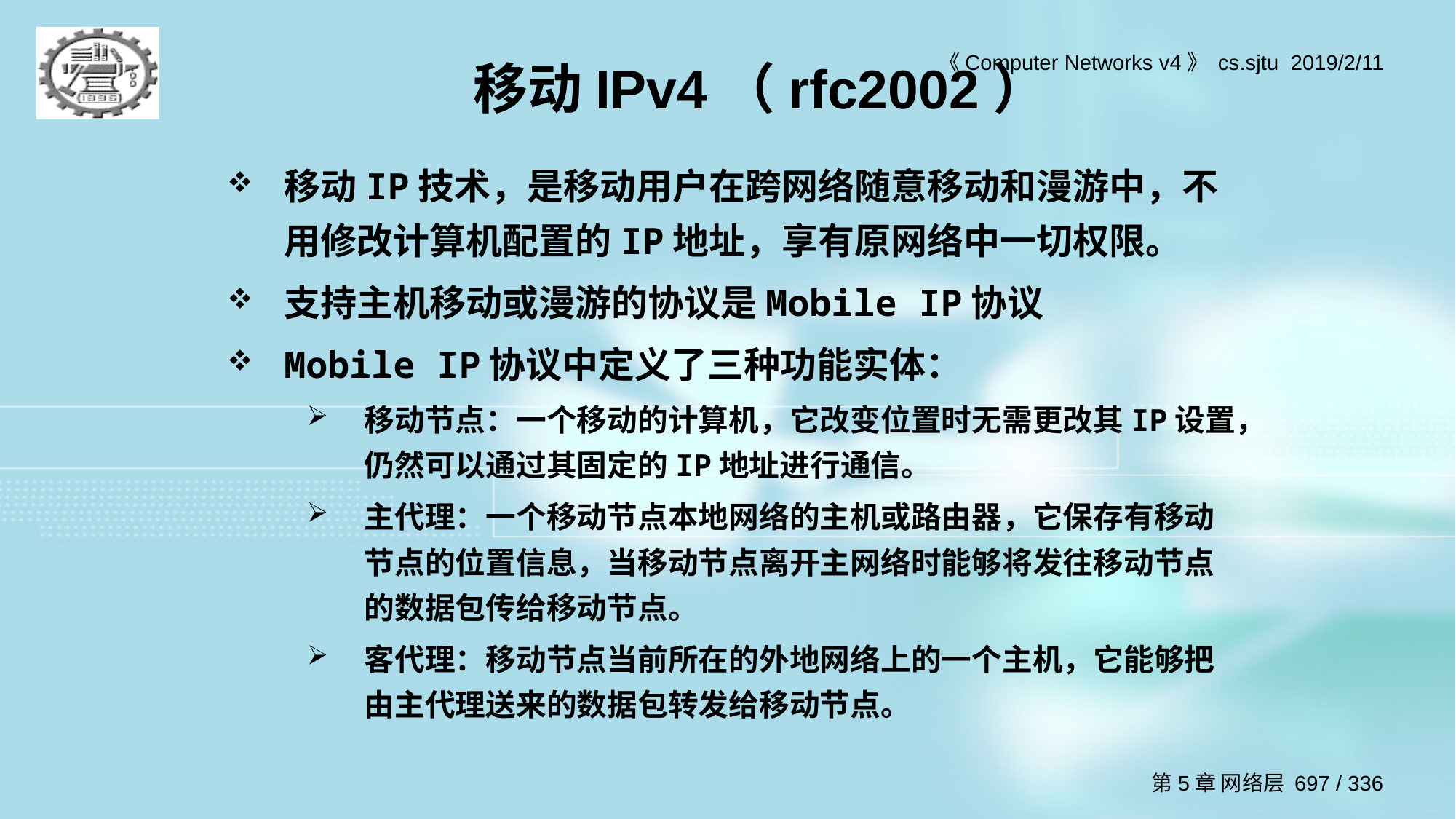

移动IPv4（rfc2002）
移动IP技术，是移动用户在跨网络随意移动和漫游中，不用修改计算机配置的IP地址，享有原网络中一切权限。
支持主机移动或漫游的协议是Mobile IP协议
Mobile IP协议中定义了三种功能实体：
移动节点：一个移动的计算机，它改变位置时无需更改其IP设置，仍然可以通过其固定的IP地址进行通信。
主代理：一个移动节点本地网络的主机或路由器，它保存有移动节点的位置信息，当移动节点离开主网络时能够将发往移动节点的数据包传给移动节点。
客代理：移动节点当前所在的外地网络上的一个主机，它能够把由主代理送来的数据包转发给移动节点。